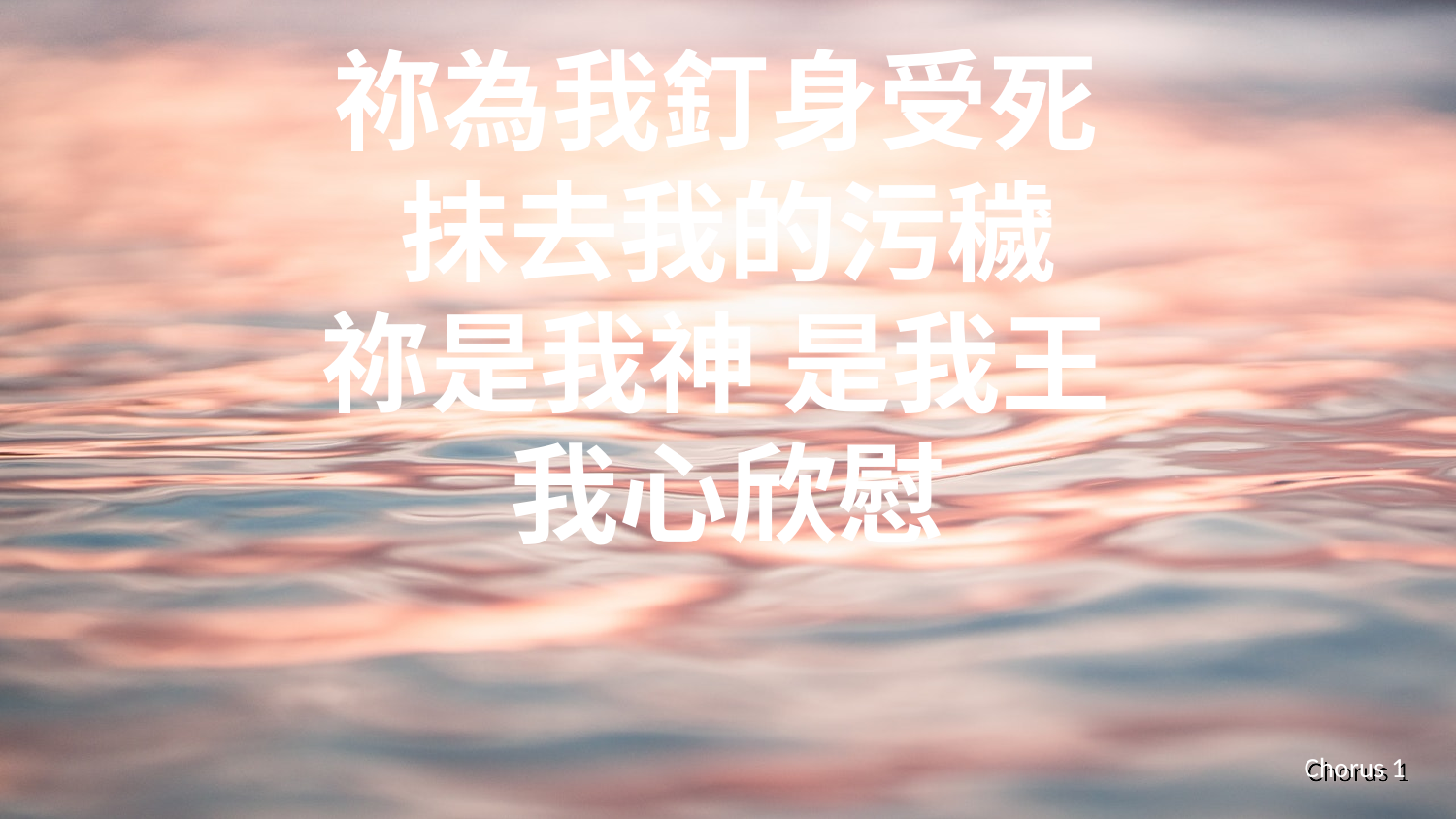

祢為我釘身受死
抹去我的污穢
祢是我神 是我王
我心欣慰

Chorus 1